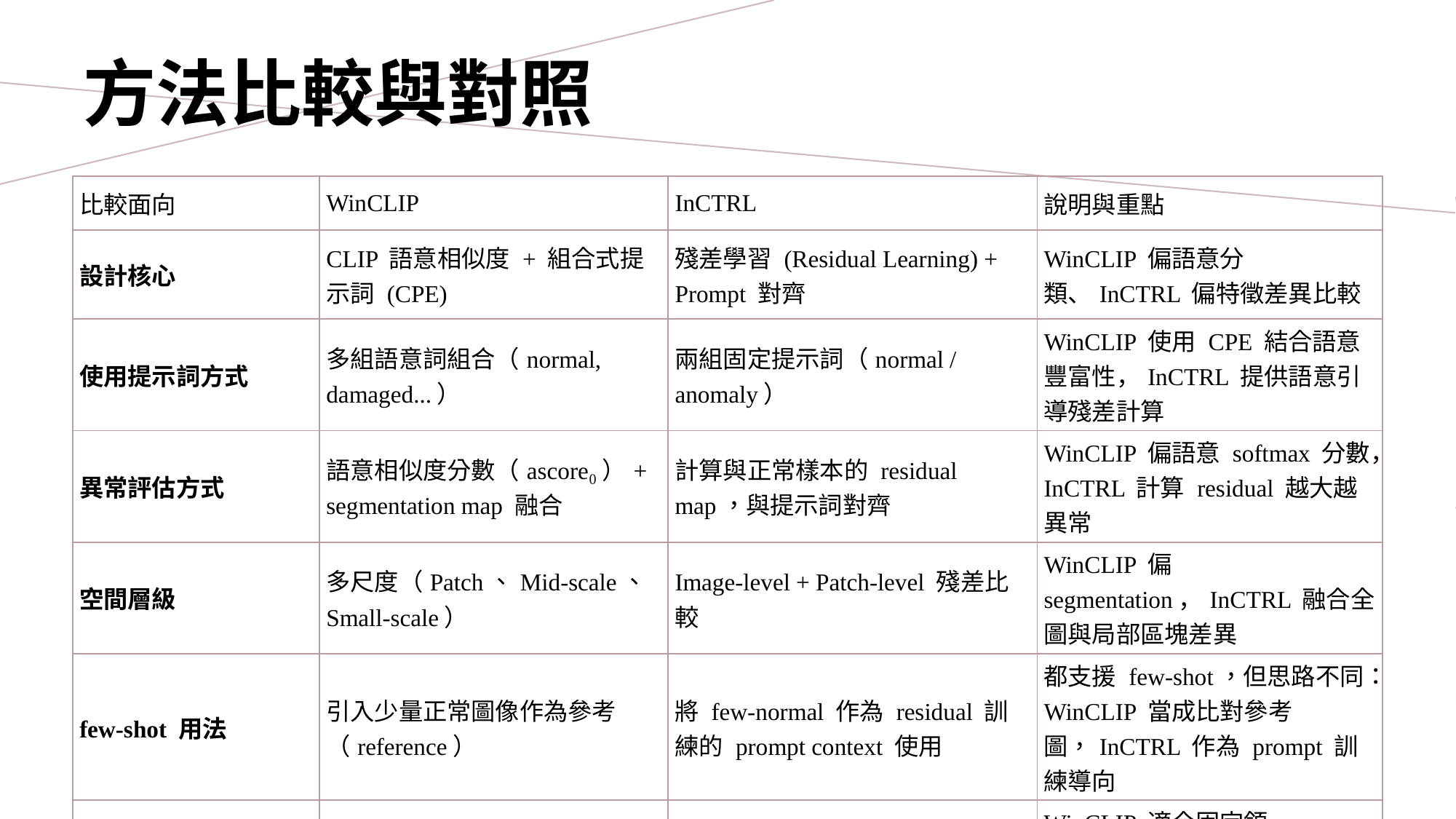

方法比較與對照
| 比較面向 | WinCLIP | InCTRL | 說明與重點 |
| --- | --- | --- | --- |
| 設計核心 | CLIP 語意相似度 + 組合式提示詞 (CPE) | 殘差學習 (Residual Learning) + Prompt 對齊 | WinCLIP 偏語意分類、InCTRL 偏特徵差異比較 |
| 使用提示詞方式 | 多組語意詞組合（normal, damaged...） | 兩組固定提示詞（normal / anomaly） | WinCLIP 使用 CPE 結合語意豐富性，InCTRL 提供語意引導殘差計算 |
| 異常評估方式 | 語意相似度分數（ascore₀）+ segmentation map 融合 | 計算與正常樣本的 residual map，與提示詞對齊 | WinCLIP 偏語意 softmax 分數，InCTRL 計算 residual 越大越異常 |
| 空間層級 | 多尺度（Patch、Mid-scale、Small-scale） | Image-level + Patch-level 殘差比較 | WinCLIP 偏 segmentation，InCTRL 融合全圖與局部區塊差異 |
| few-shot 用法 | 引入少量正常圖像作為參考（reference） | 將 few-normal 作為 residual 訓練的 prompt context 使用 | 都支援 few-shot，但思路不同：WinCLIP 當成比對參考圖，InCTRL 作為 prompt 訓練導向 |
| 適用任務泛化性 | 工業類目標（語意明確）效果佳 | 跨任務、跨語意類型（如醫療、自然場景）泛化性更強 | WinCLIP 適合固定領域，InCTRL 則能應對語意模糊或開放式任務（GAD 任務） |